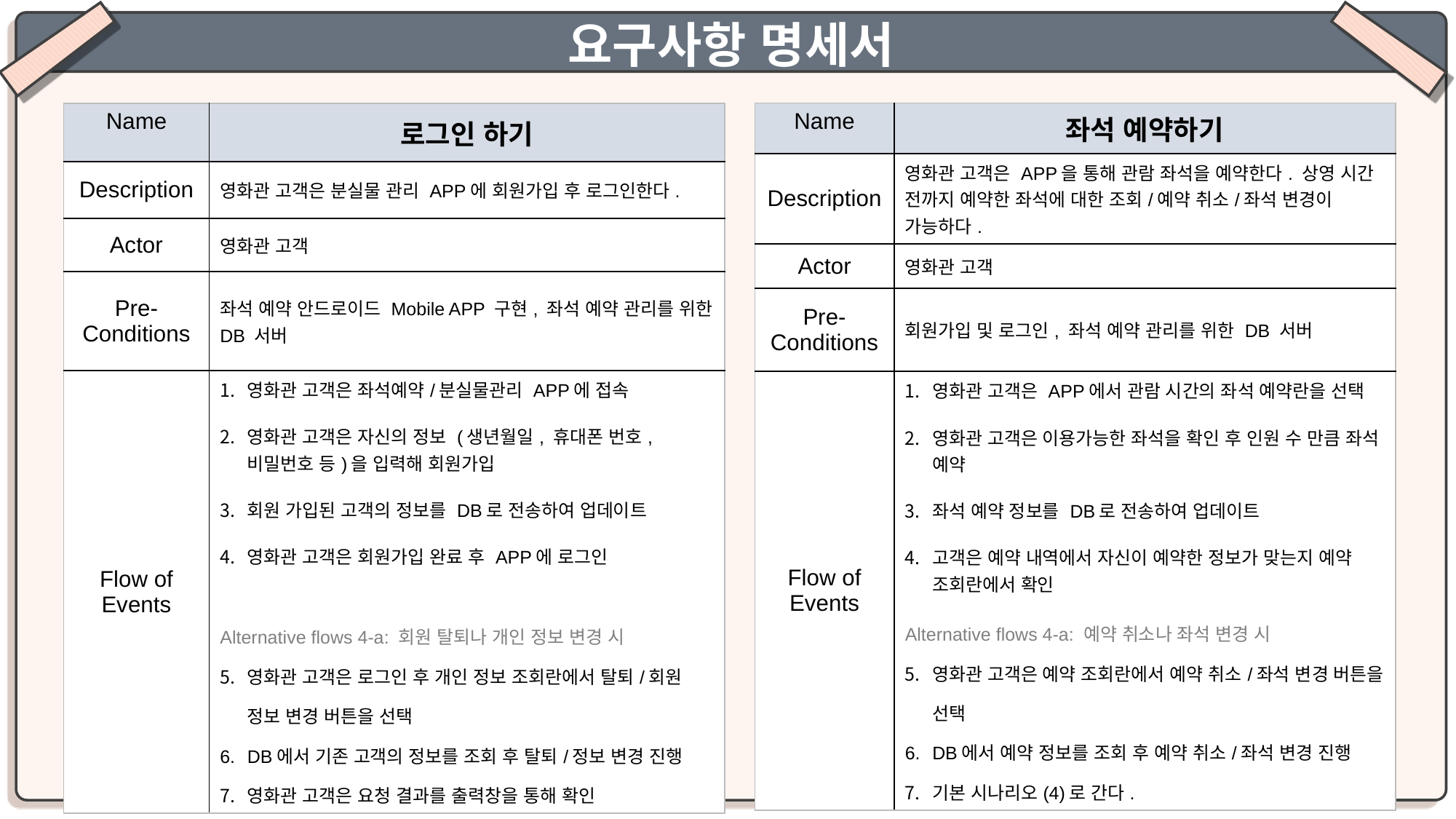

요구사항 명세서
| Name | 좌석 예약하기 |
| --- | --- |
| Description | 영화관 고객은 APP을 통해 관람 좌석을 예약한다. 상영 시간 전까지 예약한 좌석에 대한 조회/예약 취소/좌석 변경이 가능하다. |
| Actor | 영화관 고객 |
| Pre-Conditions | 회원가입 및 로그인, 좌석 예약 관리를 위한 DB 서버 |
| Flow of Events | 영화관 고객은 APP에서 관람 시간의 좌석 예약란을 선택 영화관 고객은 이용가능한 좌석을 확인 후 인원 수 만큼 좌석 예약 좌석 예약 정보를 DB로 전송하여 업데이트 고객은 예약 내역에서 자신이 예약한 정보가 맞는지 예약 조회란에서 확인 Alternative flows 4-a: 예약 취소나 좌석 변경 시 영화관 고객은 예약 조회란에서 예약 취소/좌석 변경 버튼을 선택 DB에서 예약 정보를 조회 후 예약 취소/좌석 변경 진행 기본 시나리오(4)로 간다. |
| Name | 로그인 하기 |
| --- | --- |
| Description | 영화관 고객은 분실물 관리 APP에 회원가입 후 로그인한다. |
| Actor | 영화관 고객 |
| Pre-Conditions | 좌석 예약 안드로이드 Mobile APP 구현, 좌석 예약 관리를 위한 DB 서버 |
| Flow of Events | 영화관 고객은 좌석예약/분실물관리 APP에 접속 영화관 고객은 자신의 정보 (생년월일, 휴대폰 번호, 비밀번호 등)을 입력해 회원가입 회원 가입된 고객의 정보를 DB로 전송하여 업데이트 영화관 고객은 회원가입 완료 후 APP에 로그인 Alternative flows 4-a: 회원 탈퇴나 개인 정보 변경 시 영화관 고객은 로그인 후 개인 정보 조회란에서 탈퇴/회원 정보 변경 버튼을 선택 DB에서 기존 고객의 정보를 조회 후 탈퇴/정보 변경 진행 영화관 고객은 요청 결과를 출력창을 통해 확인 |